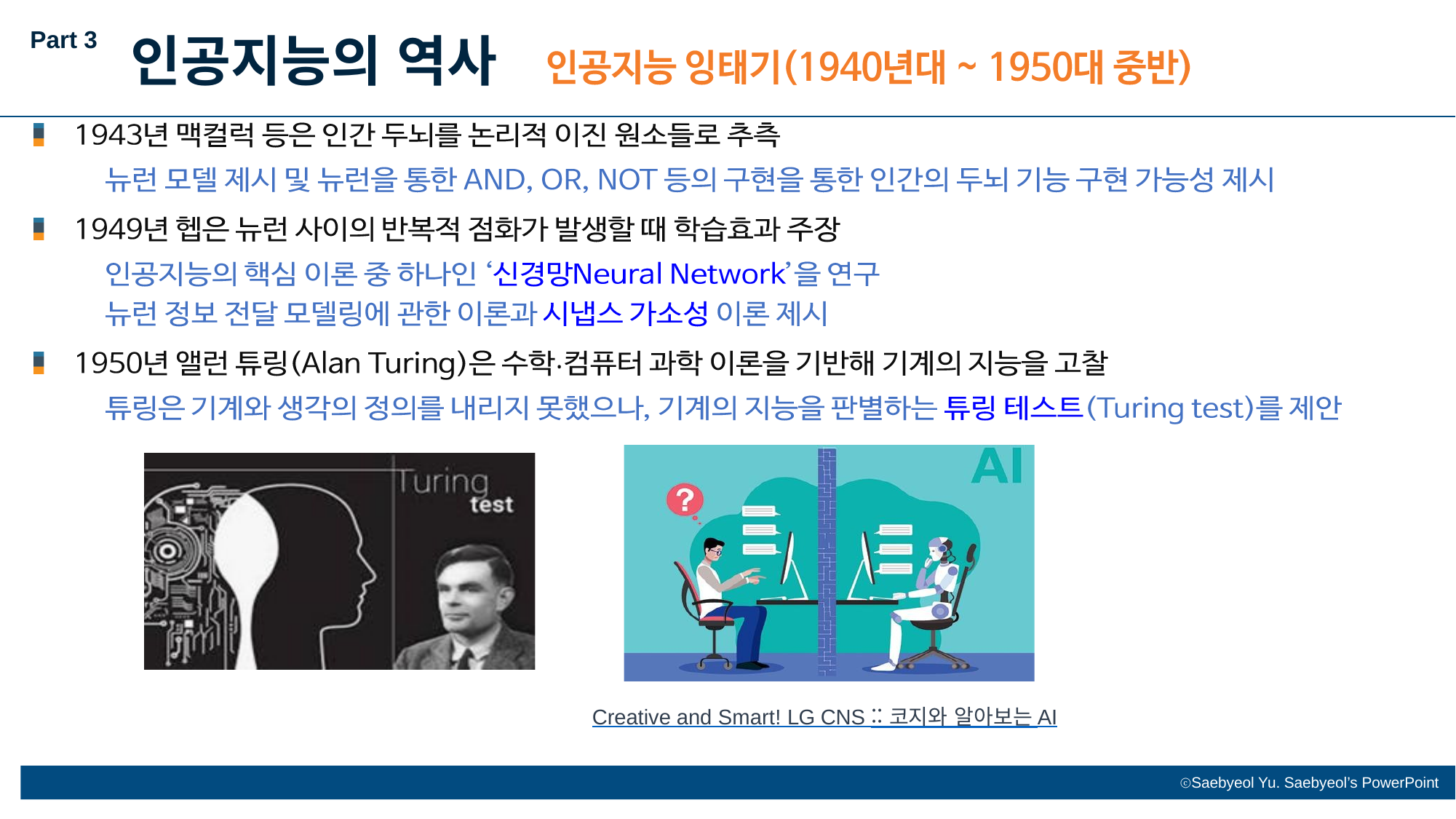

Part 3
인공지능의 역사

·

Creative and Smart! LG CNS :: 코지와 알아보는 AI